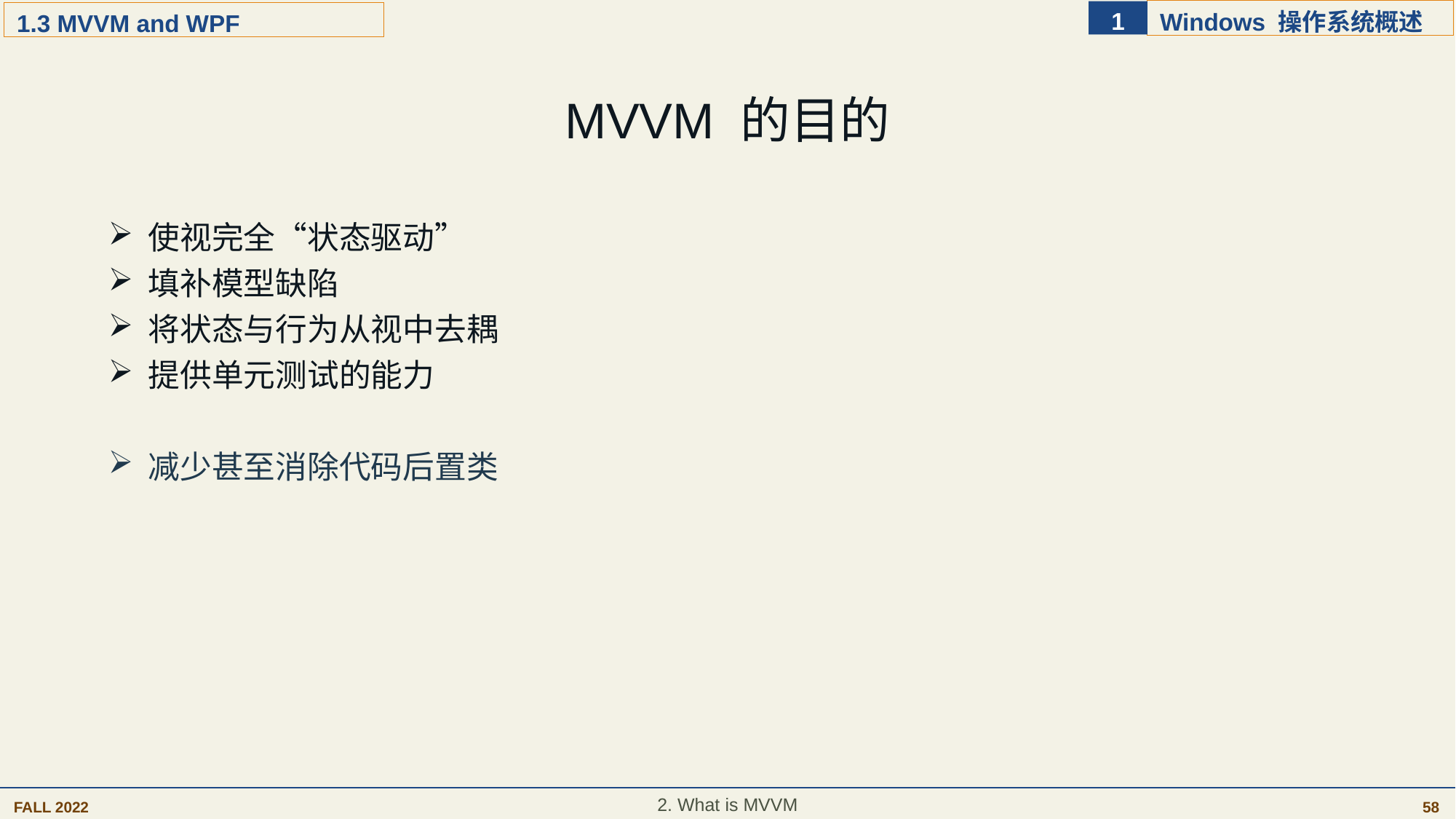

MVVM 的目的
 使视完全“状态驱动”
 填补模型缺陷
 将状态与行为从视中去耦
 提供单元测试的能力

 减少甚至消除代码后置类
2. What is MVVM